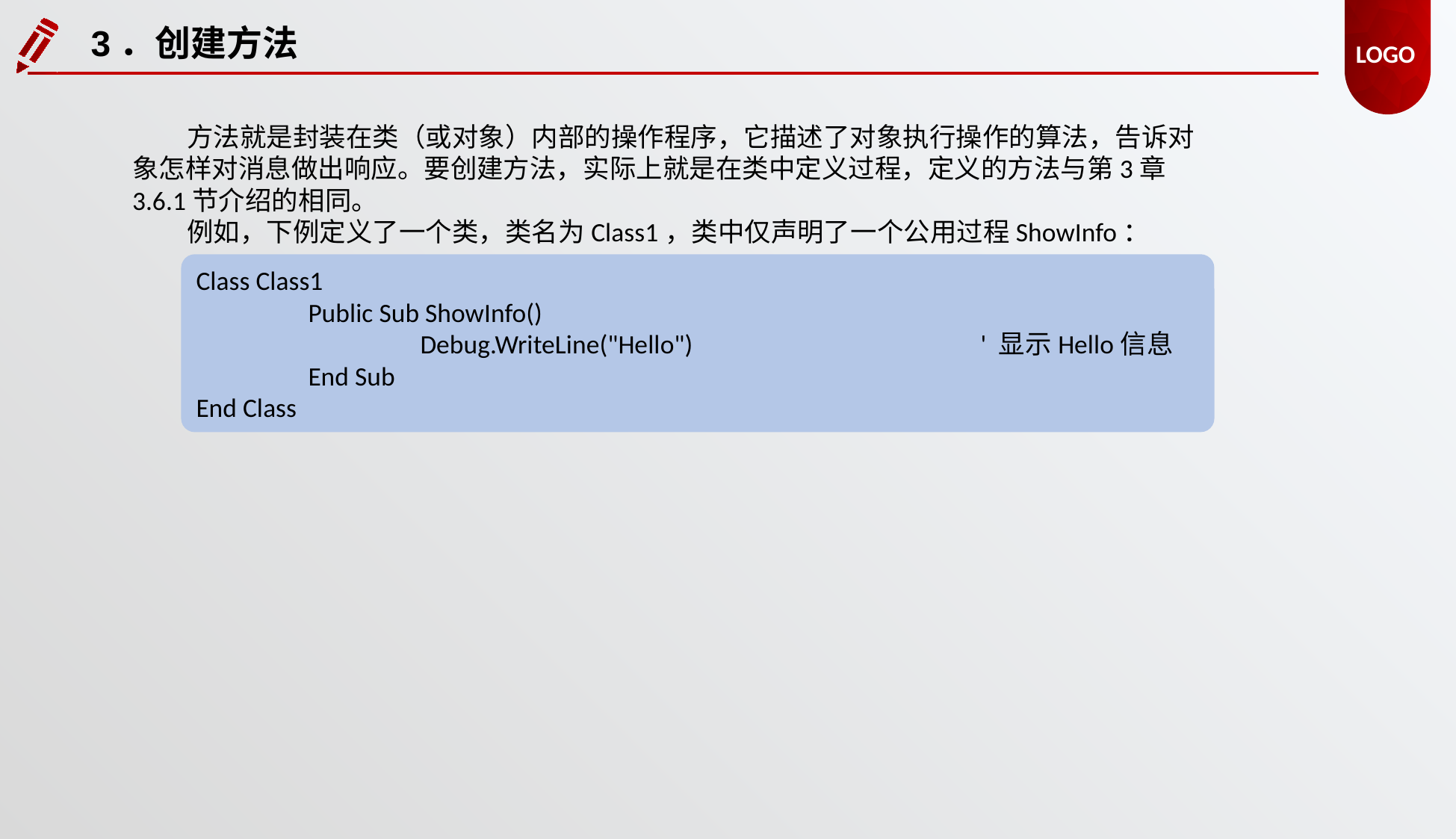

3．创建方法
方法就是封装在类（或对象）内部的操作程序，它描述了对象执行操作的算法，告诉对象怎样对消息做出响应。要创建方法，实际上就是在类中定义过程，定义的方法与第3章3.6.1节介绍的相同。
例如，下例定义了一个类，类名为Class1，类中仅声明了一个公用过程ShowInfo：
Class Class1
	Public Sub ShowInfo()
   		Debug.WriteLine("Hello")			' 显示Hello信息
   	End Sub
End Class